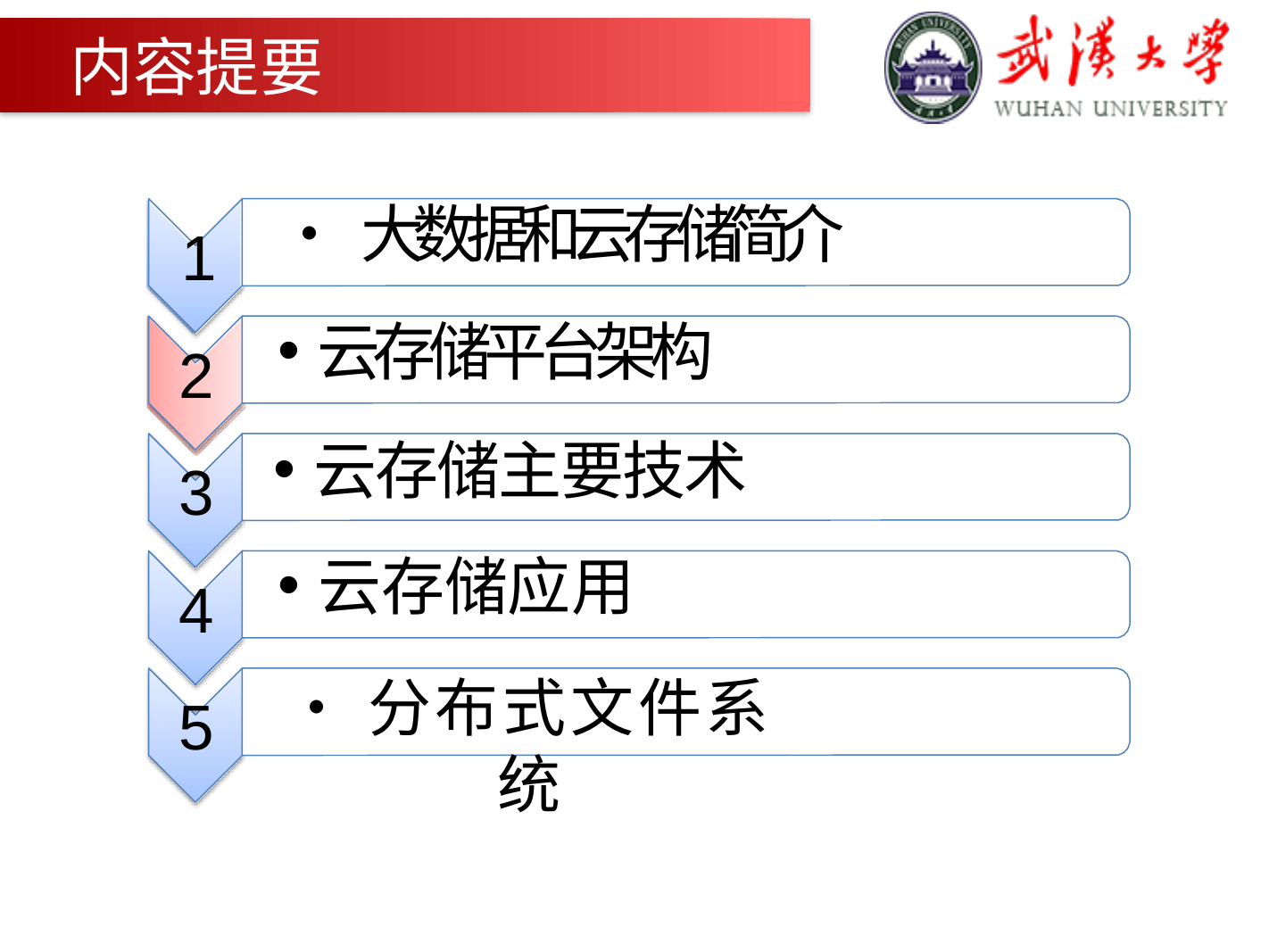

内容提要
•大数据和云存储简介

1

2

3

4

5

云存储平台架构

云存储主要技术

云存储应用

•分布式文件系统